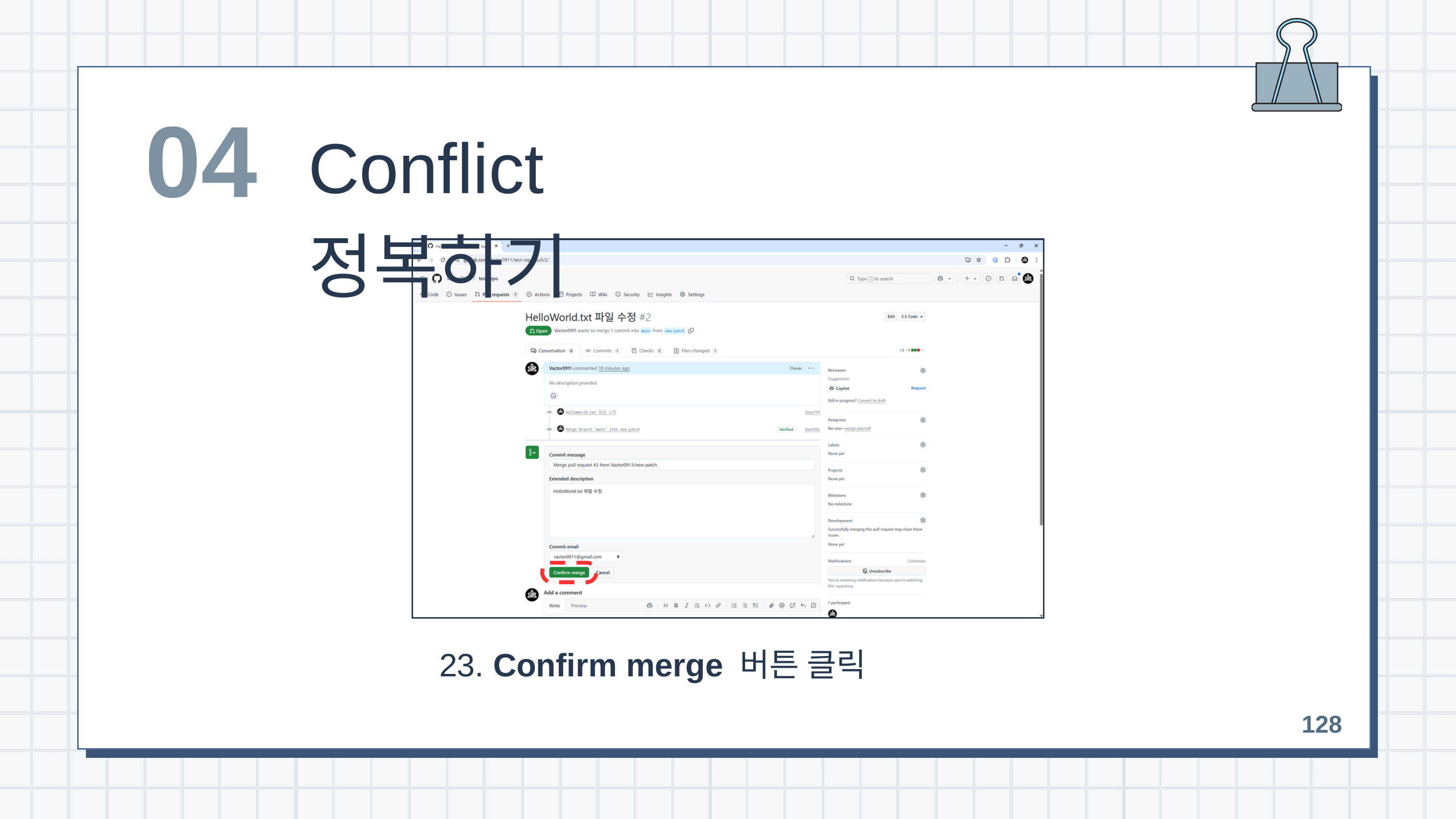

04
Conflict 정복하기

   23. Confirm merge 버튼 클릭
128